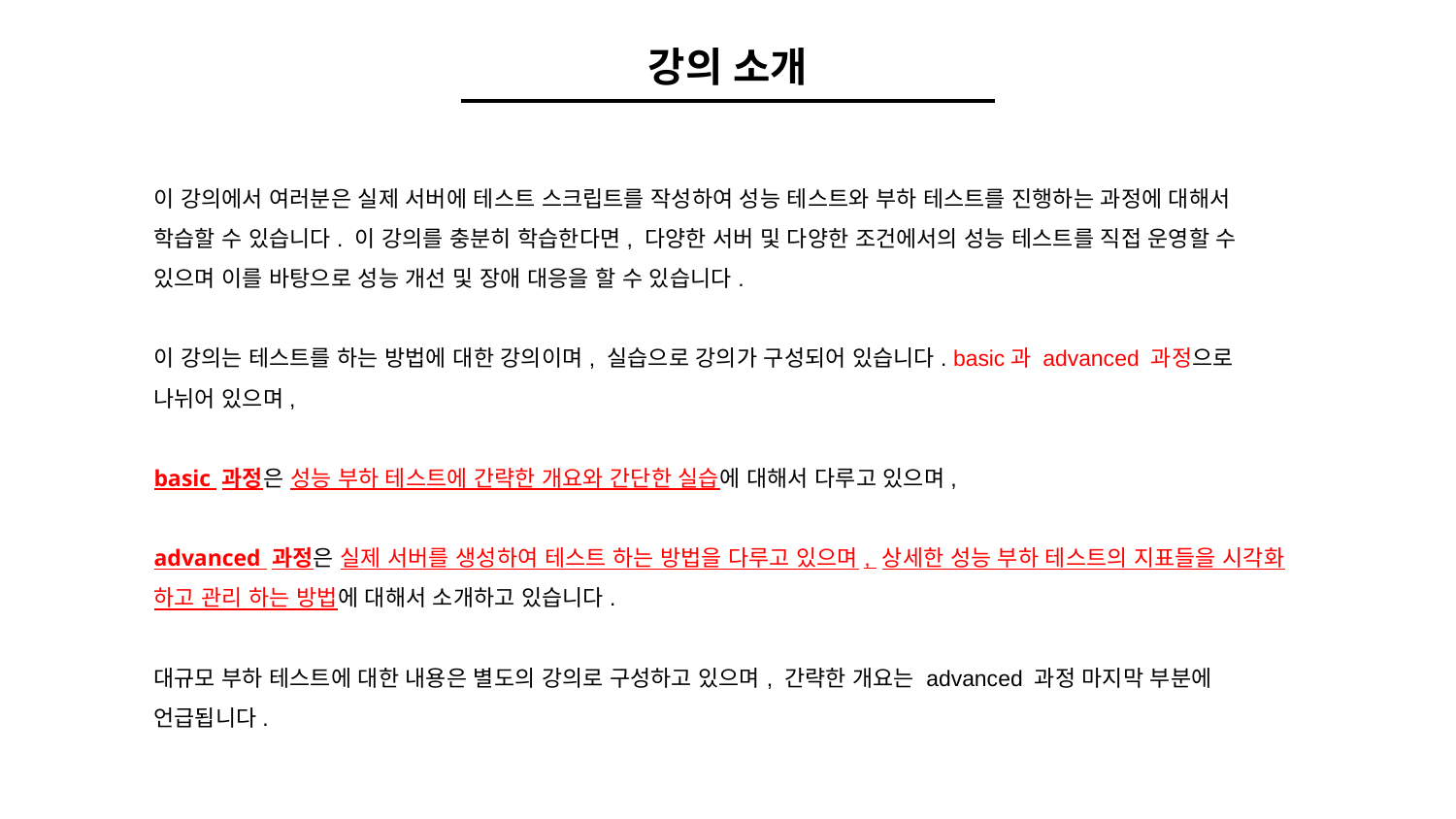

강의 소개
이 강의에서 여러분은 실제 서버에 테스트 스크립트를 작성하여 성능 테스트와 부하 테스트를 진행하는 과정에 대해서 학습할 수 있습니다. 이 강의를 충분히 학습한다면, 다양한 서버 및 다양한 조건에서의 성능 테스트를 직접 운영할 수 있으며 이를 바탕으로 성능 개선 및 장애 대응을 할 수 있습니다.

이 강의는 테스트를 하는 방법에 대한 강의이며, 실습으로 강의가 구성되어 있습니다. basic과 advanced 과정으로 나뉘어 있으며,

basic 과정은 성능 부하 테스트에 간략한 개요와 간단한 실습에 대해서 다루고 있으며,

advanced 과정은 실제 서버를 생성하여 테스트 하는 방법을 다루고 있으며, 상세한 성능 부하 테스트의 지표들을 시각화 하고 관리 하는 방법에 대해서 소개하고 있습니다.

대규모 부하 테스트에 대한 내용은 별도의 강의로 구성하고 있으며, 간략한 개요는 advanced 과정 마지막 부분에 언급됩니다.